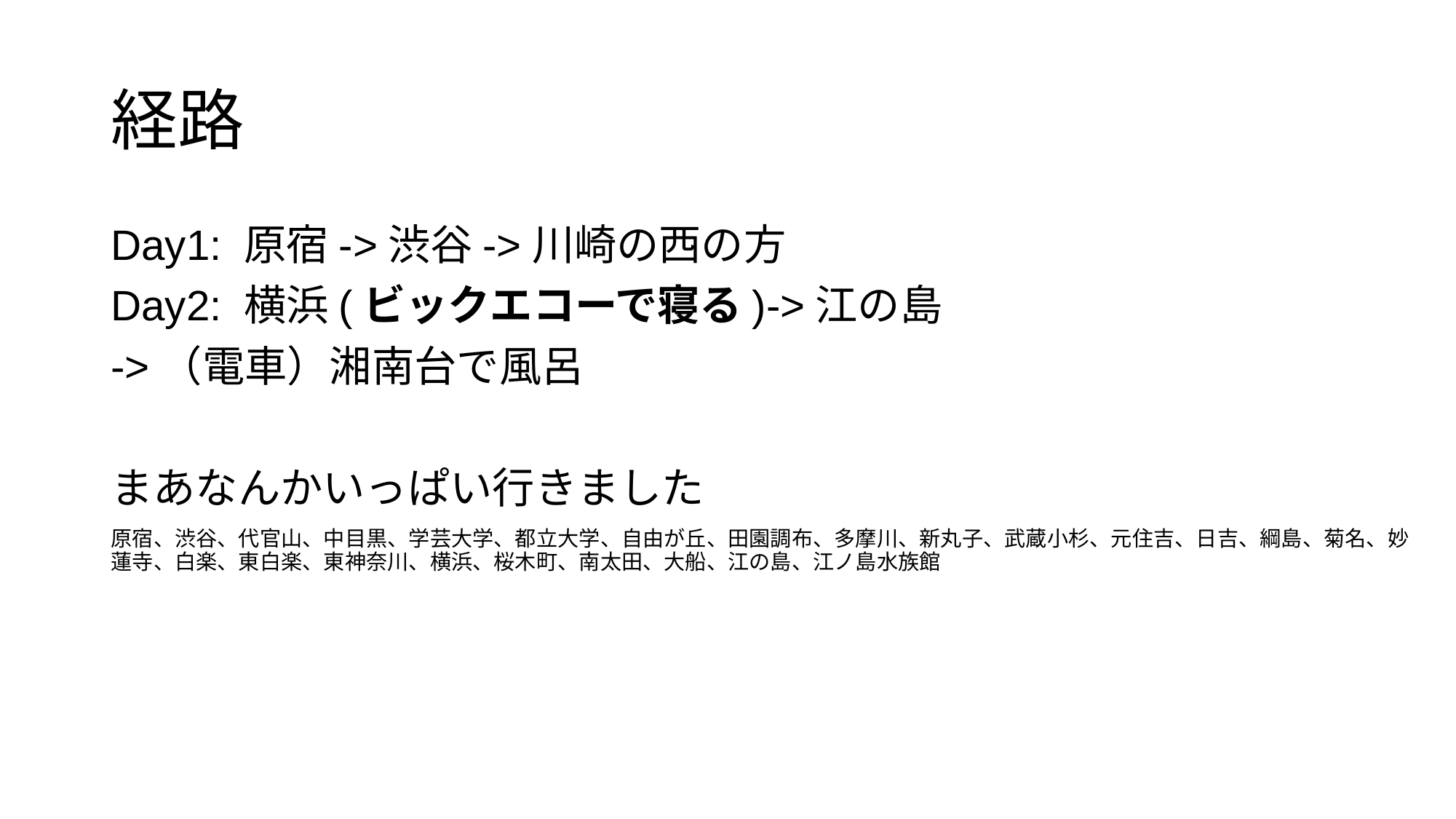

# 経路
Day1: 原宿->渋谷->川崎の西の方
Day2: 横浜(ビックエコーで寝る)->江の島
->（電車）湘南台で風呂

まあなんかいっぱい行きました
原宿、渋谷、代官山、中目黒、学芸大学、都立大学、自由が丘、田園調布、多摩川、新丸子、武蔵小杉、元住吉、日吉、綱島、菊名、妙蓮寺、白楽、東白楽、東神奈川、横浜、桜木町、南太田、大船、江の島、江ノ島水族館